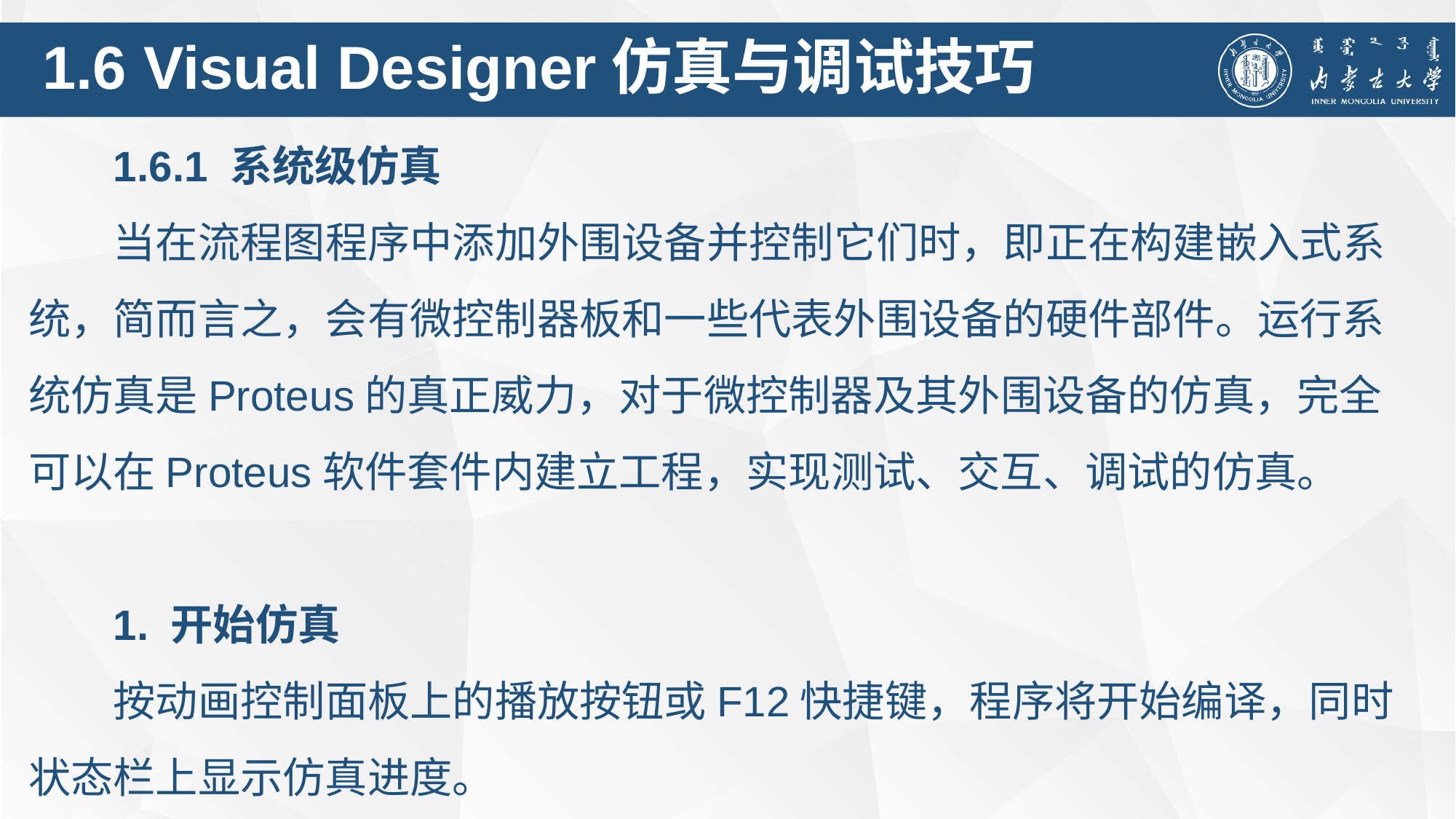

1.6 Visual Designer仿真与调试技巧

1.6.1 系统级仿真
当在流程图程序中添加外围设备并控制它们时，即正在构建嵌入式系统，简而言之，会有微控制器板和一些代表外围设备的硬件部件。运行系统仿真是Proteus的真正威力，对于微控制器及其外围设备的仿真，完全可以在Proteus软件套件内建立工程，实现测试、交互、调试的仿真。

1. 开始仿真
按动画控制面板上的播放按钮或F12快捷键，程序将开始编译，同时状态栏上显示仿真进度。